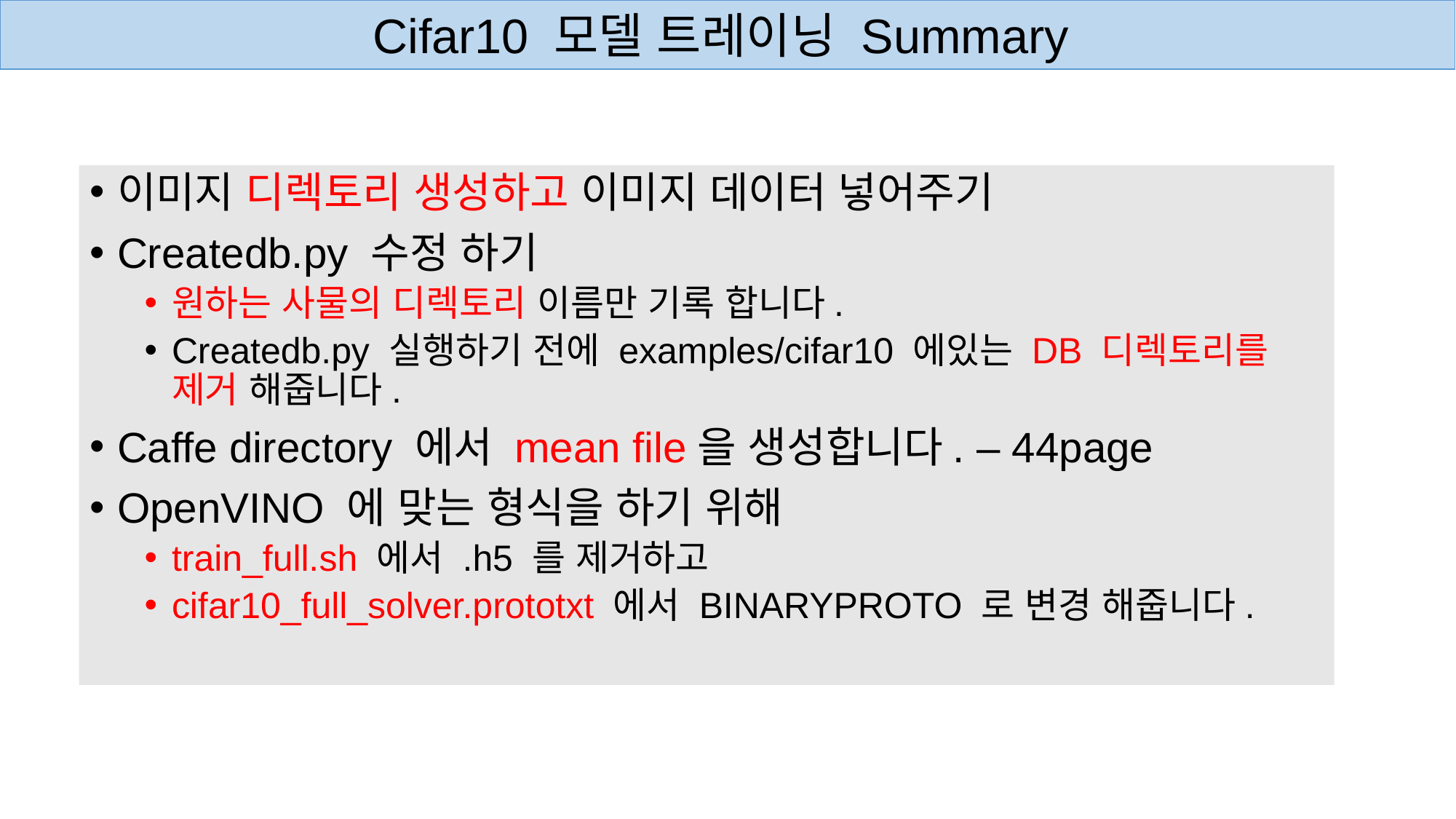

Cifar10 모델 트레이닝 Summary
이미지 디렉토리 생성하고 이미지 데이터 넣어주기
Createdb.py 수정 하기
원하는 사물의 디렉토리 이름만 기록 합니다.
Createdb.py 실행하기 전에 examples/cifar10 에있는 DB 디렉토리를 제거 해줍니다.
Caffe directory 에서 mean file을 생성합니다. – 44page
OpenVINO 에 맞는 형식을 하기 위해
train_full.sh 에서 .h5 를 제거하고
cifar10_full_solver.prototxt 에서 BINARYPROTO 로 변경 해줍니다.